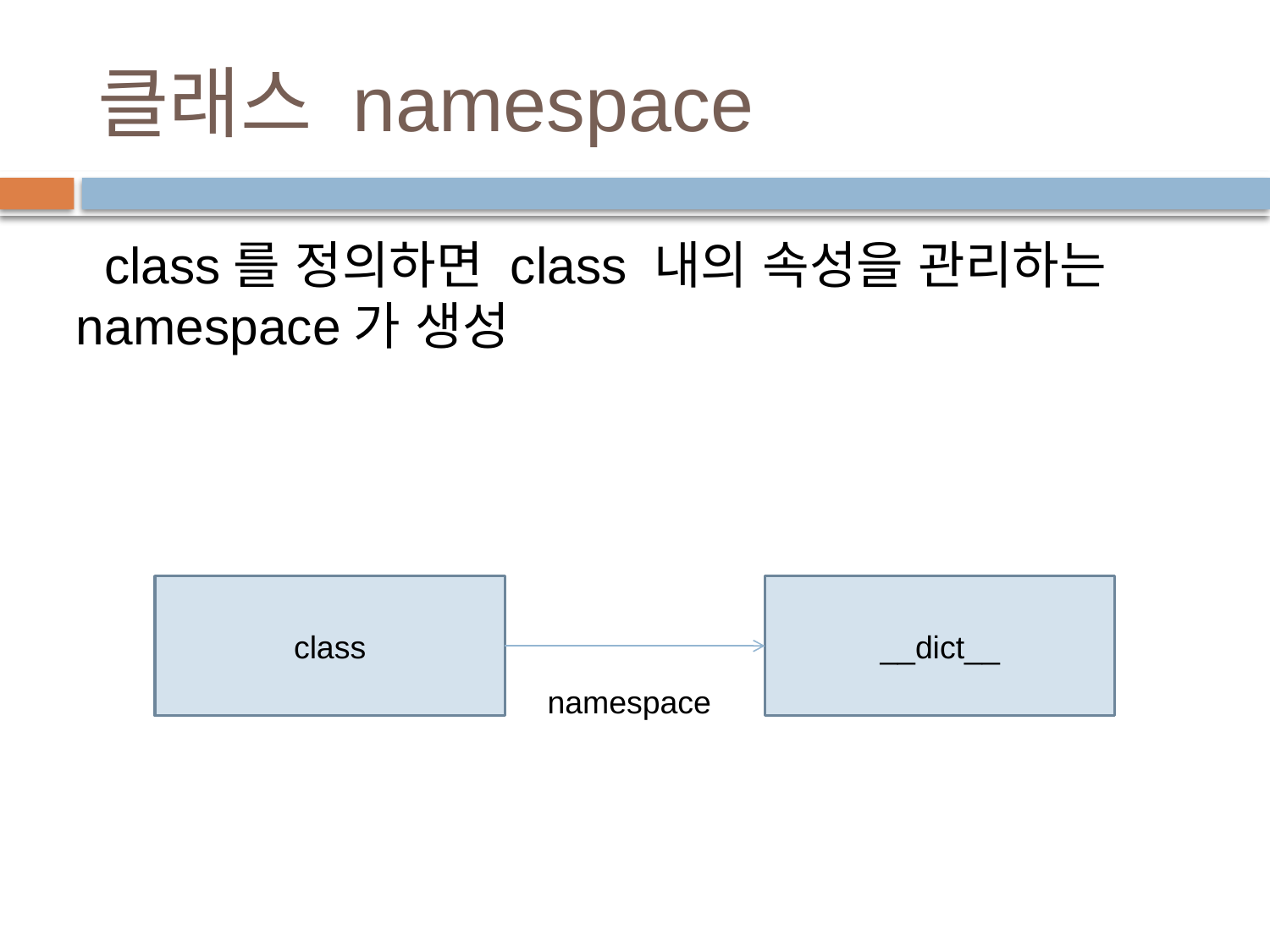

# 클래스 namespace
  class를 정의하면 class 내의 속성을 관리하는 namespace가 생성
class
__dict__
namespace